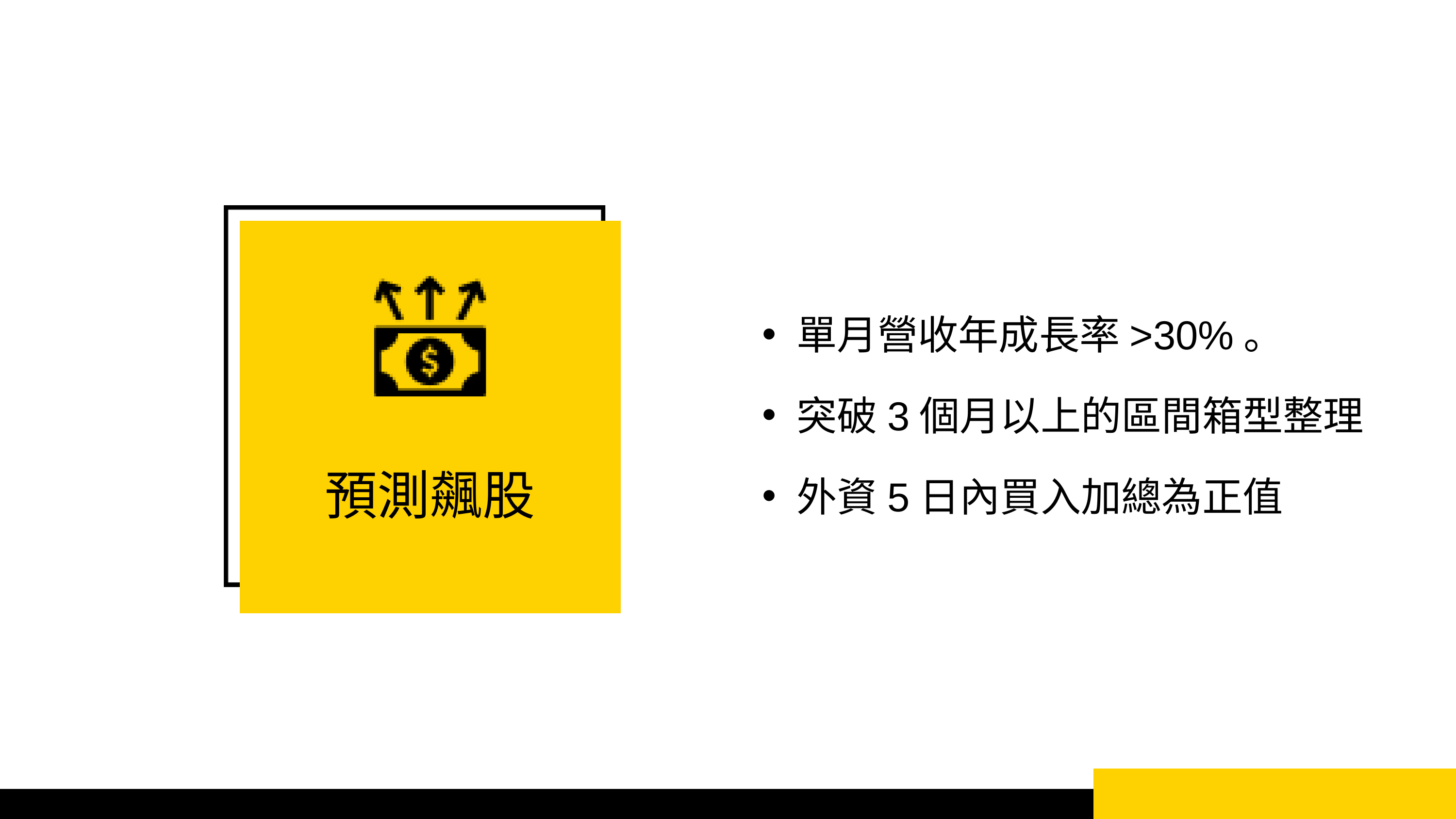

存股股票
程式分析

預測飆股
單月營收年成長率>30%。
突破3個月以上的區間箱型整理
外資5日內買入加總為正值